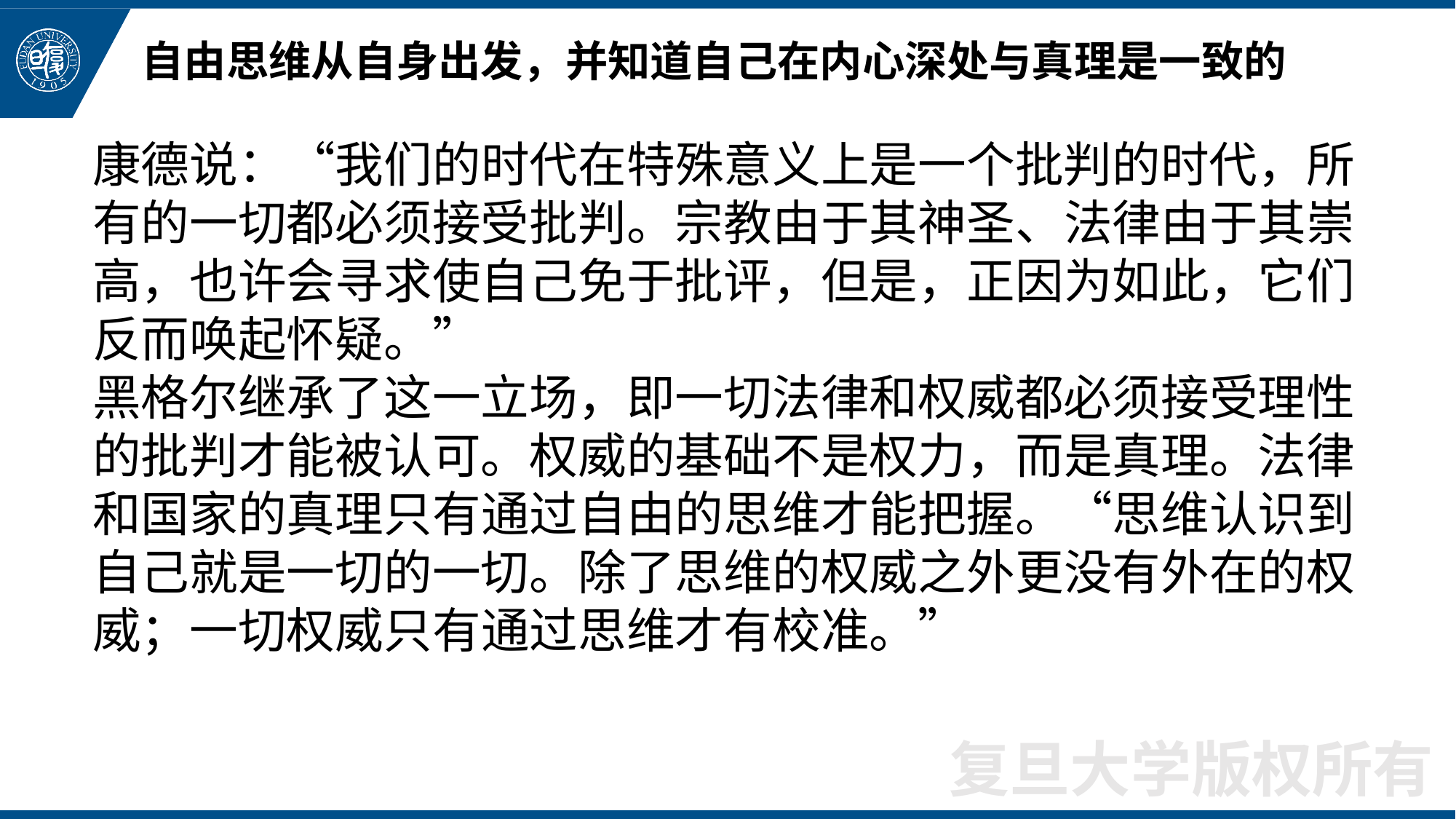

# 自由思维从自身出发，并知道自己在内心深处与真理是一致的
康德说：“我们的时代在特殊意义上是一个批判的时代，所有的一切都必须接受批判。宗教由于其神圣、法律由于其崇高，也许会寻求使自己免于批评，但是，正因为如此，它们反而唤起怀疑。”
黑格尔继承了这一立场，即一切法律和权威都必须接受理性的批判才能被认可。权威的基础不是权力，而是真理。法律和国家的真理只有通过自由的思维才能把握。“思维认识到自己就是一切的一切。除了思维的权威之外更没有外在的权威；一切权威只有通过思维才有校准。”